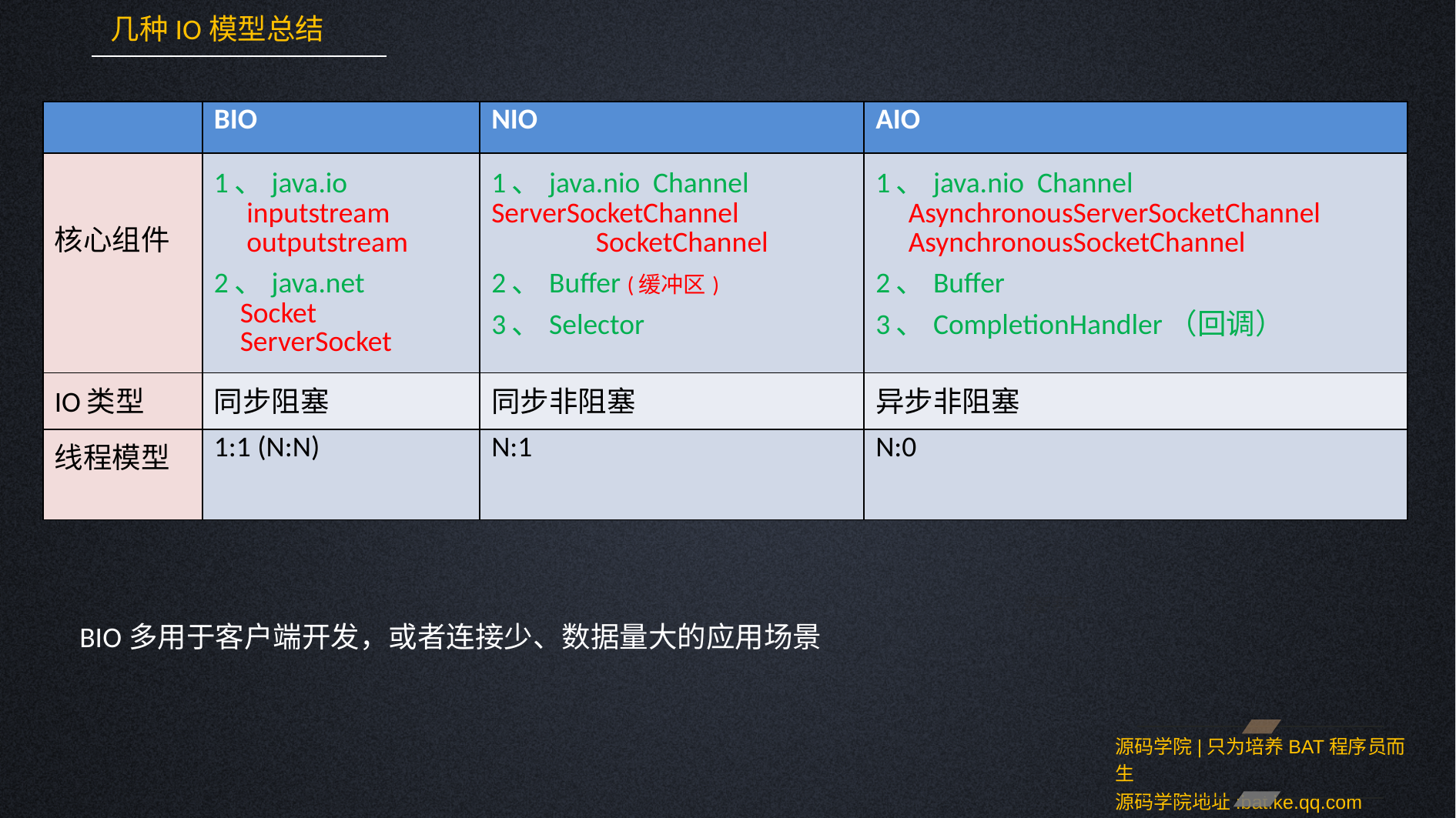

几种IO模型总结
|  | BIO | NIO | AIO |
| --- | --- | --- | --- |
| 核心组件 | 1、java.io inputstream outputstream 2、java.net Socket ServerSocket | 1、java.nio Channel ServerSocketChannel SocketChannel 2、Buffer (缓冲区) 3、Selector | 1、java.nio Channel AsynchronousServerSocketChannel AsynchronousSocketChannel 2、Buffer 3、CompletionHandler（回调） |
| IO类型 | 同步阻塞 | 同步非阻塞 | 异步非阻塞 |
| 线程模型 | 1:1 (N:N) | N:1 | N:0 |
BIO多用于客户端开发，或者连接少、数据量大的应用场景

源码学院|只为培养BAT程序员而生
源码学院地址:bat.ke.qq.com